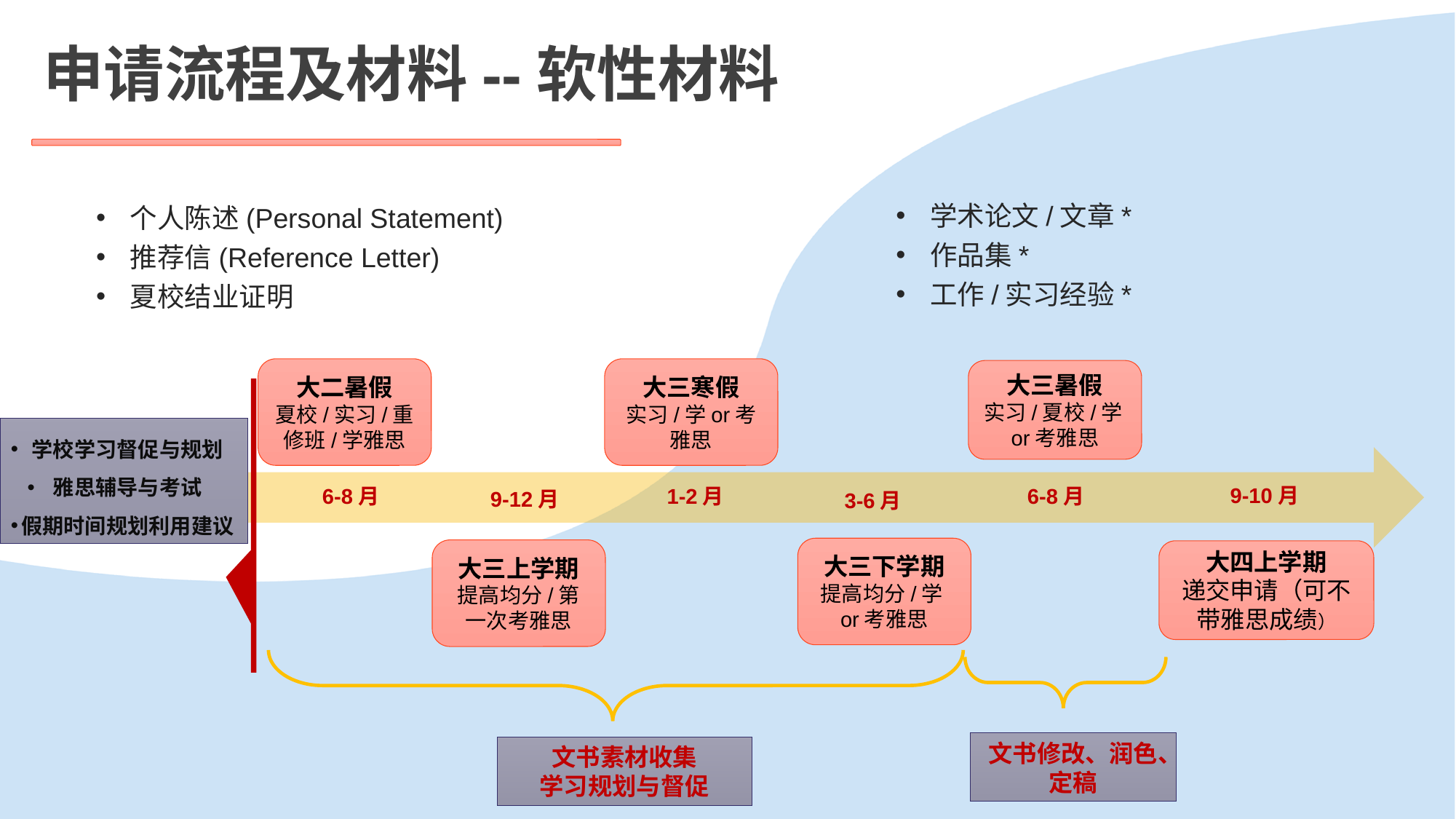

申请流程及材料--软性材料

学术论文/文章*
作品集*
工作/实习经验*
个人陈述(Personal Statement)
推荐信(Reference Letter)
夏校结业证明

大三寒假
实习/学or考雅思
大二暑假
夏校/实习/重修班/学雅思
大三暑假
实习/夏校/学or考雅思
学校学习督促与规划
雅思辅导与考试
假期时间规划利用建议

9-10月
1-2月
6-8月
6-8月
9-12月
3-6月

大三下学期
提高均分/学or考雅思
大三上学期
提高均分/第一次考雅思
大四上学期
递交申请（可不带雅思成绩）

文书修改、润色、定稿
文书素材收集
学习规划与督促